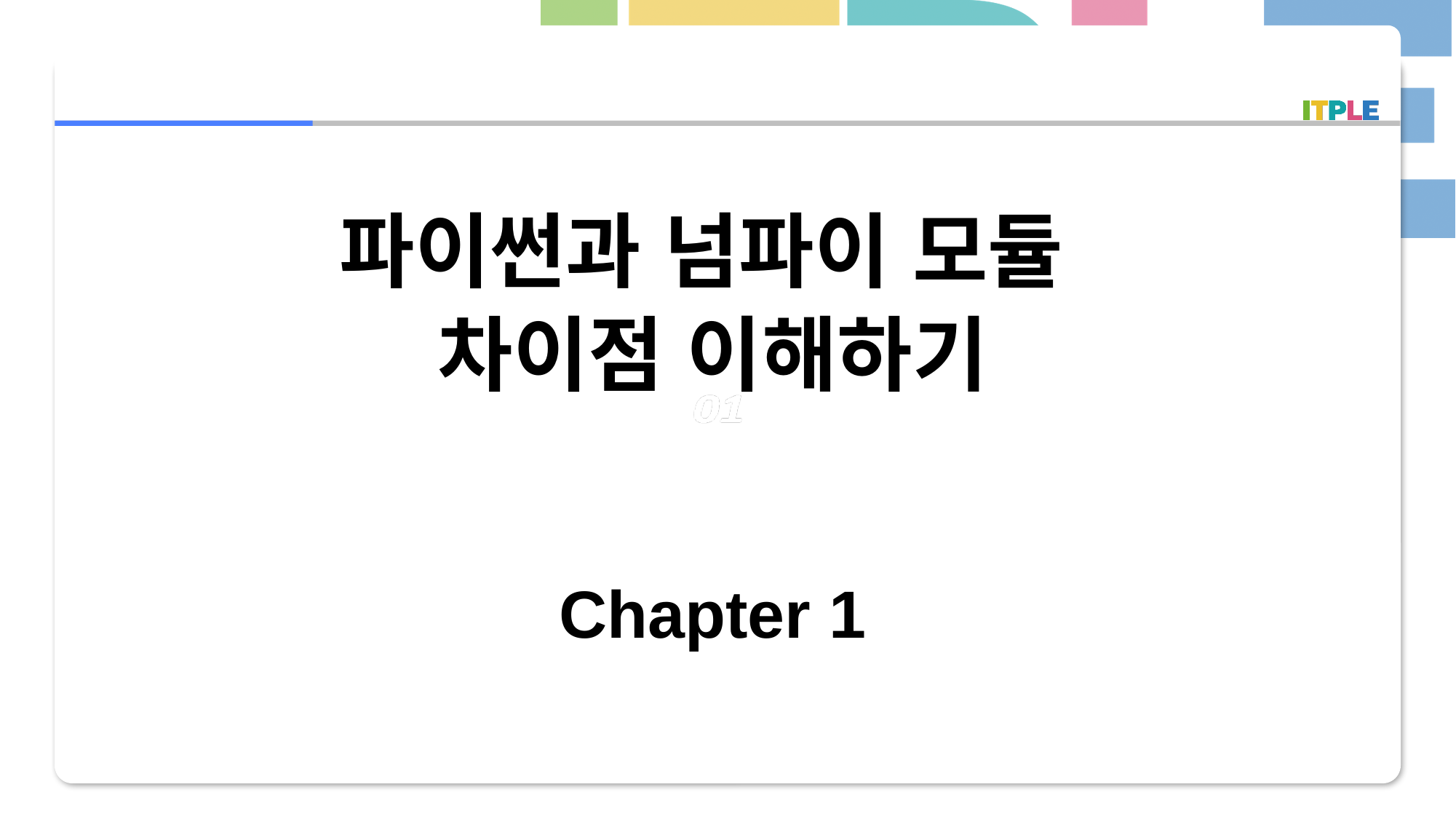

파이썬과 넘파이 모듈
차이점 이해하기
Chapter 1